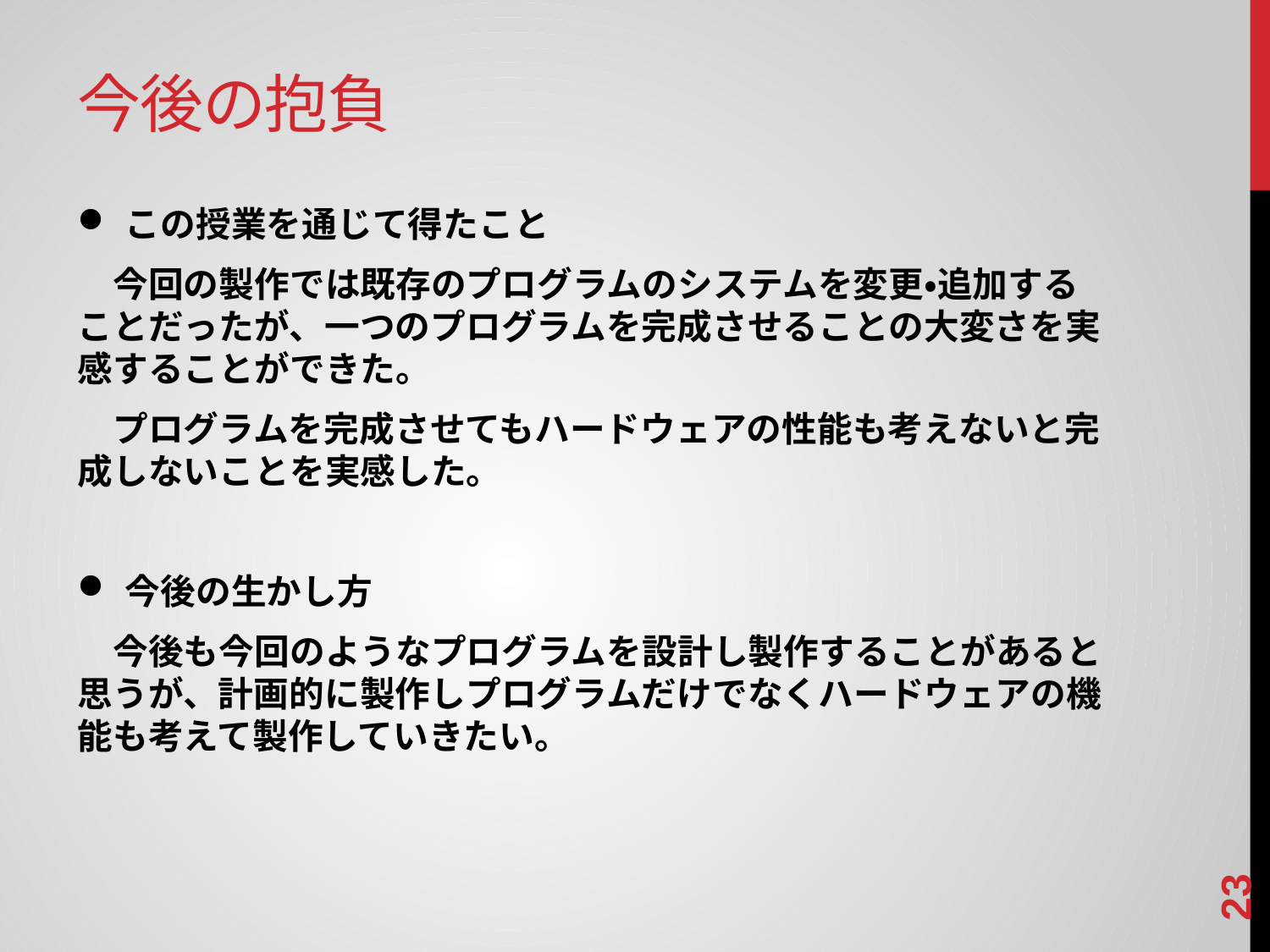

# 今後の抱負
この授業を通じて得たこと
　今回の製作では既存のプログラムのシステムを変更・追加することだったが、一つのプログラムを完成させることの大変さを実感することができた。
　プログラムを完成させてもハードウェアの性能も考えないと完成しないことを実感した。

今後の生かし方
　今後も今回のようなプログラムを設計し製作することがあると思うが、計画的に製作しプログラムだけでなくハードウェアの機能も考えて製作していきたい。

23